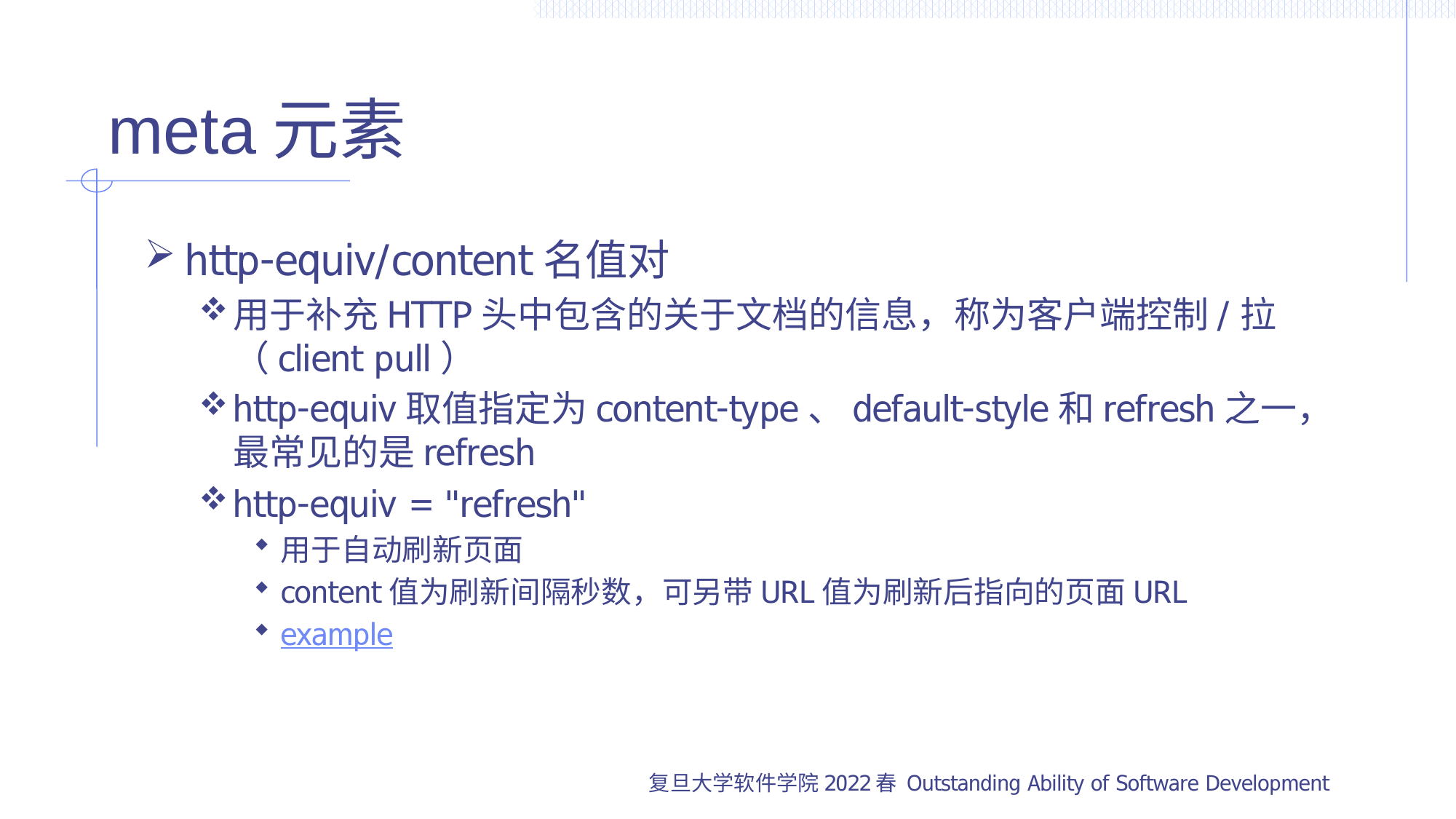

# meta元素
http-equiv/content名值对
用于补充HTTP头中包含的关于文档的信息，称为客户端控制/拉（client pull）
http-equiv取值指定为content-type、default-style和refresh之一，最常见的是refresh
http-equiv = "refresh"
用于自动刷新页面
content值为刷新间隔秒数，可另带URL值为刷新后指向的页面URL
example